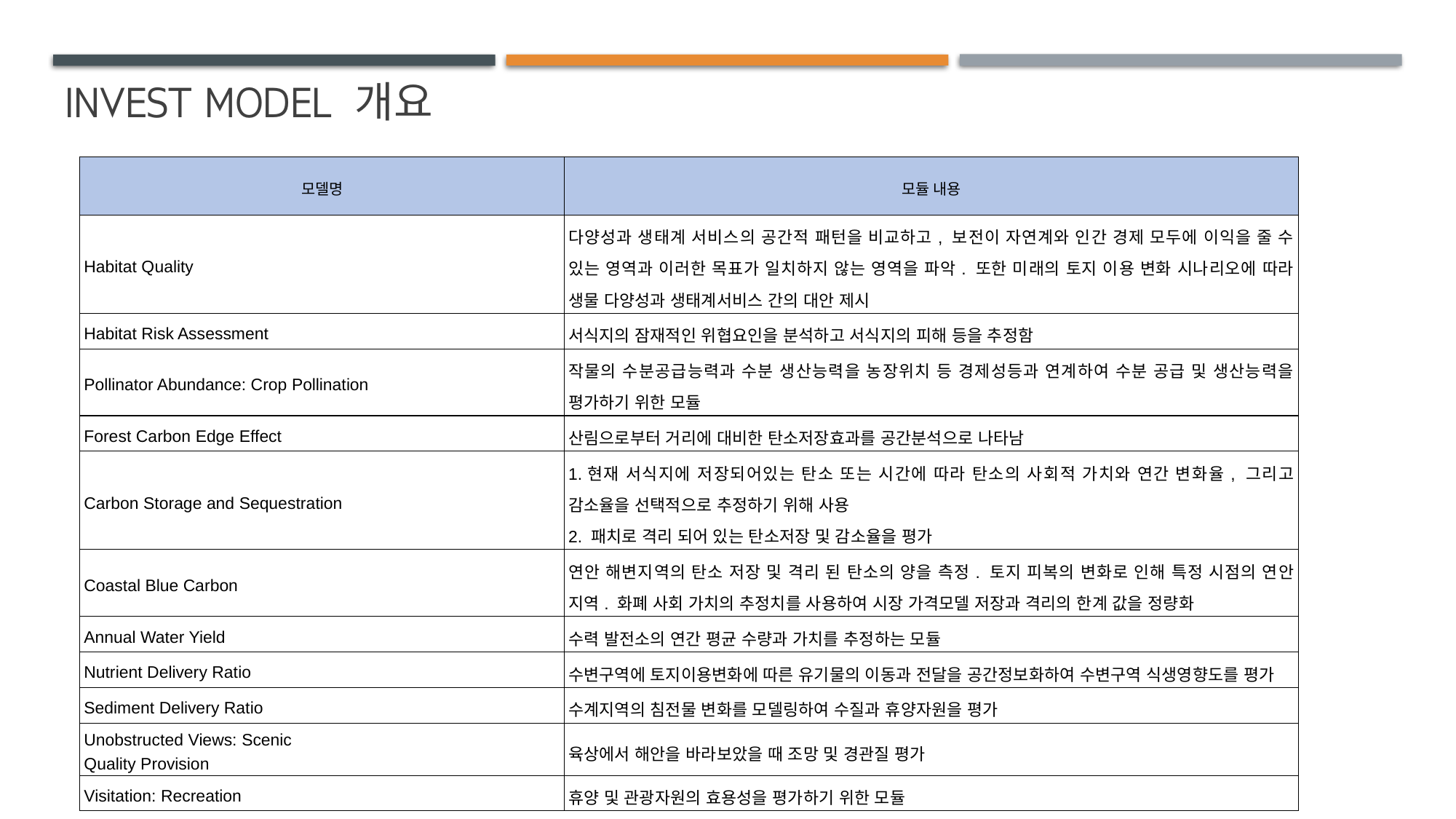

# Invest model 개요
| 모델명 | 모듈 내용 |
| --- | --- |
| Habitat Quality | 다양성과 생태계 서비스의 공간적 패턴을 비교하고, 보전이 자연계와 인간 경제 모두에 이익을 줄 수 있는 영역과 이러한 목표가 일치하지 않는 영역을 파악. 또한 미래의 토지 이용 변화 시나리오에 따라 생물 다양성과 생태계서비스 간의 대안 제시 |
| Habitat Risk Assessment | 서식지의 잠재적인 위협요인을 분석하고 서식지의 피해 등을 추정함 |
| Pollinator Abundance: Crop Pollination | 작물의 수분공급능력과 수분 생산능력을 농장위치 등 경제성등과 연계하여 수분 공급 및 생산능력을 평가하기 위한 모듈 |
| Forest Carbon Edge Effect | 산림으로부터 거리에 대비한 탄소저장효과를 공간분석으로 나타남 |
| Carbon Storage and Sequestration | 1.현재 서식지에 저장되어있는 탄소 또는 시간에 따라 탄소의 사회적 가치와 연간 변화율, 그리고 감소율을 선택적으로 추정하기 위해 사용 2. 패치로 격리 되어 있는 탄소저장 및 감소율을 평가 |
| Coastal Blue Carbon | 연안 해변지역의 탄소 저장 및 격리 된 탄소의 양을 측정. 토지 피복의 변화로 인해 특정 시점의 연안 지역. 화폐 사회 가치의 추정치를 사용하여 시장 가격모델 저장과 격리의 한계 값을 정량화 |
| Annual Water Yield | 수력 발전소의 연간 평균 수량과 가치를 추정하는 모듈 |
| Nutrient Delivery Ratio | 수변구역에 토지이용변화에 따른 유기물의 이동과 전달을 공간정보화하여 수변구역 식생영향도를 평가 |
| Sediment Delivery Ratio | 수계지역의 침전물 변화를 모델링하여 수질과 휴양자원을 평가 |
| Unobstructed Views: Scenic Quality Provision | 육상에서 해안을 바라보았을 때 조망 및 경관질 평가 |
| Visitation: Recreation | 휴양 및 관광자원의 효용성을 평가하기 위한 모듈 |